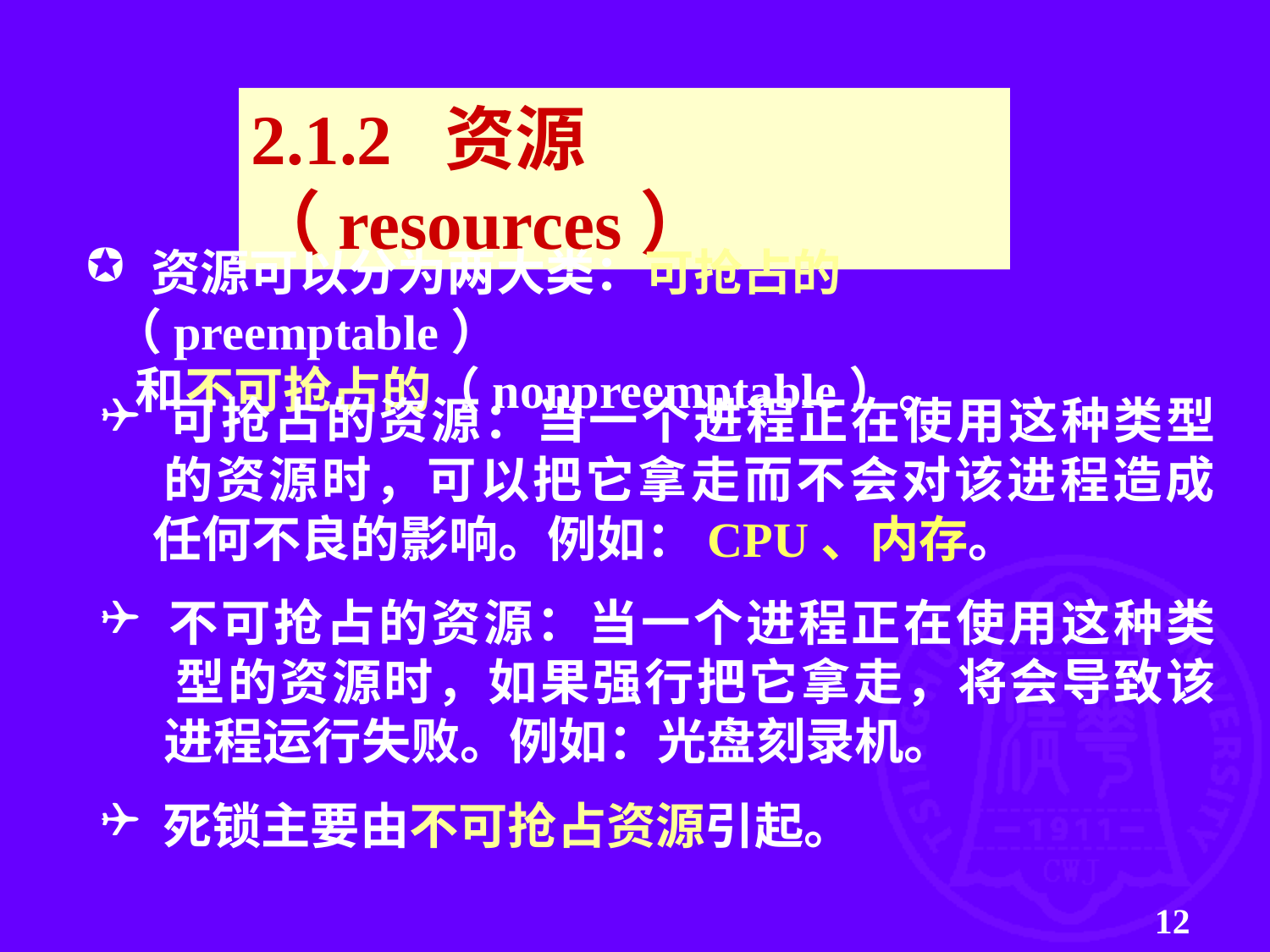

2.1.2  资源（resources）
 资源可以分为两大类：可抢占的（preemptable）
  和不可抢占的（nonpreemptable）。
 可抢占的资源：当一个进程正在使用这种类型
  的资源时，可以把它拿走而不会对该进程造成
  任何不良的影响。例如：CPU、内存。
 不可抢占的资源：当一个进程正在使用这种类
   型的资源时，如果强行把它拿走，将会导致该
   进程运行失败。例如：光盘刻录机。
 死锁主要由不可抢占资源引起。